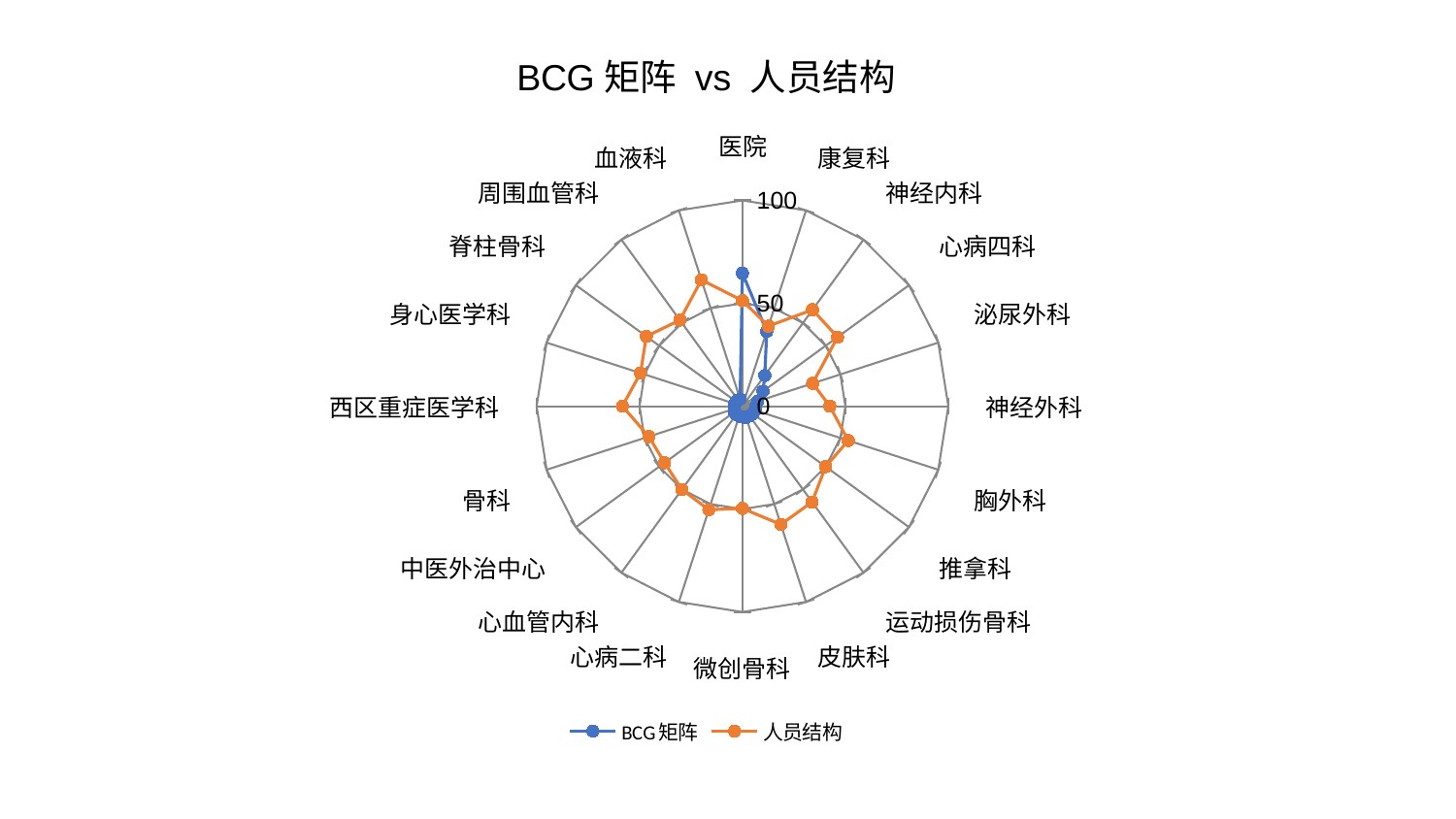

### Chart: BCG矩阵 vs 人员结构

| Category | BCG矩阵 | 人员结构 |
|---|---|---|
| 医院 | 64.6477631077749 | 51.26962348959329 |
| 康复科 | 38.200662307001664 | 40.93441914745284 |
| 神经内科 | 18.49075069788878 | 57.94026799315065 |
| 心病四科 | 12.324460332310816 | 57.0957758030193 |
| 泌尿外科 | 7.727003909481471 | 35.86483664448899 |
| 神经外科 | 6.535404322755656 | 42.448795926555206 |
| 胸外科 | 6.493880972972452 | 54.05710783968239 |
| 推拿科 | 6.222508450473654 | 49.93403405113488 |
| 运动损伤骨科 | 5.90291191076154 | 57.56593811603451 |
| 皮肤科 | 5.871998087199532 | 60.42689785787524 |
| 微创骨科 | 5.27614411971966 | 49.692110280970205 |
| 心病二科 | 5.073826646553044 | 52.909029465367766 |
| 心血管内科 | 5.0317917820173195 | 50.05832446277674 |
| 中医外治中心 | 4.76659712595322 | 46.75059842231924 |
| 骨科 | 4.008932336588046 | 47.83409568217984 |
| 西区重症医学科 | 3.999814253929579 | 58.302594226553296 |
| 身心医学科 | 3.945162216188505 | 52.10294434269129 |
| 脊柱骨科 | 3.7561294610432046 | 57.72467830715553 |
| 周围血管科 | 3.672507013212267 | 51.71593533320803 |
| 血液科 | 3.653705720855611 | 64.56834367331686 |
78